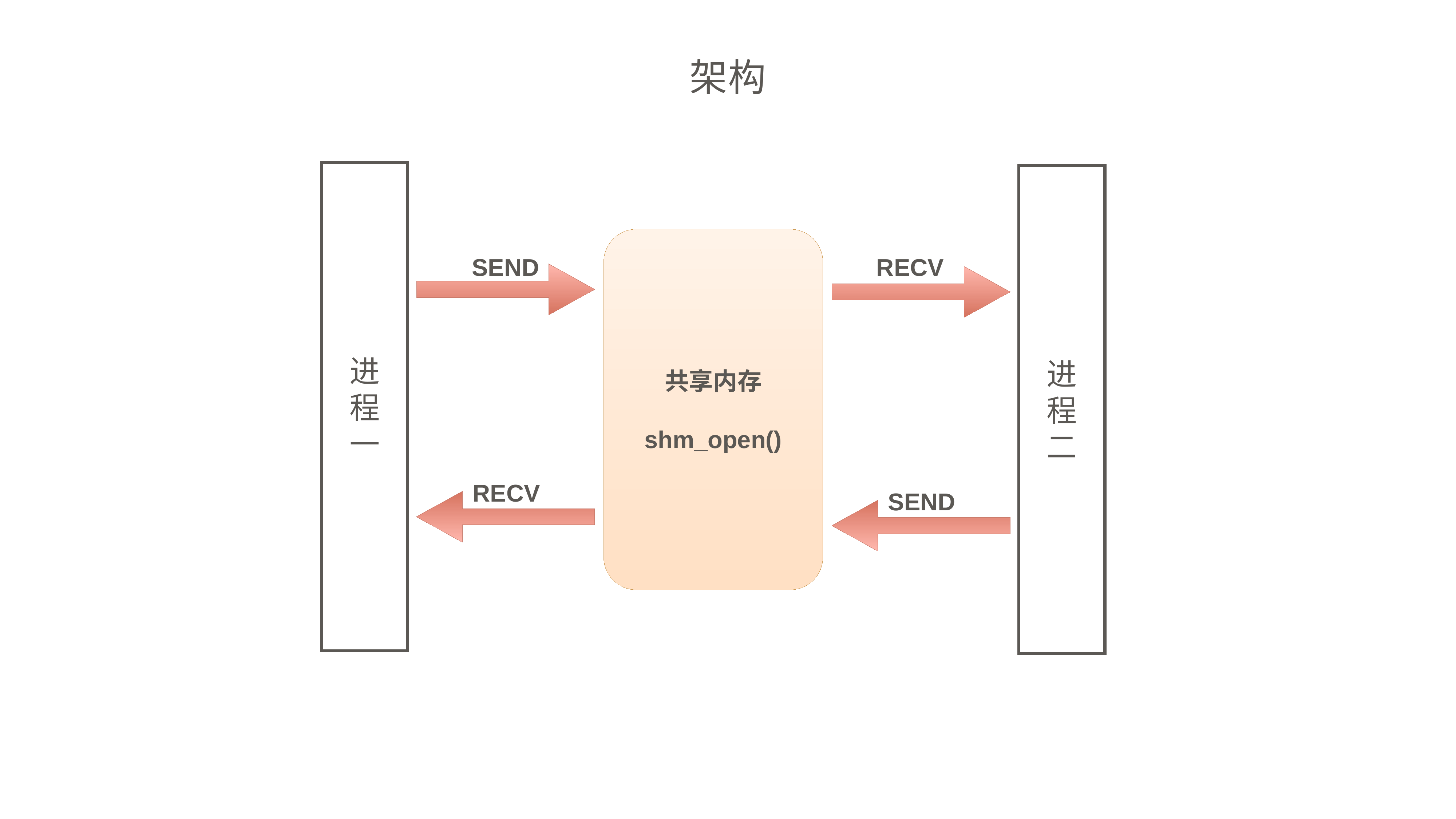

# 架构

进
程
一

进
程
二
共享内存

shm_open()
SEND
RECV

RECV
SEND